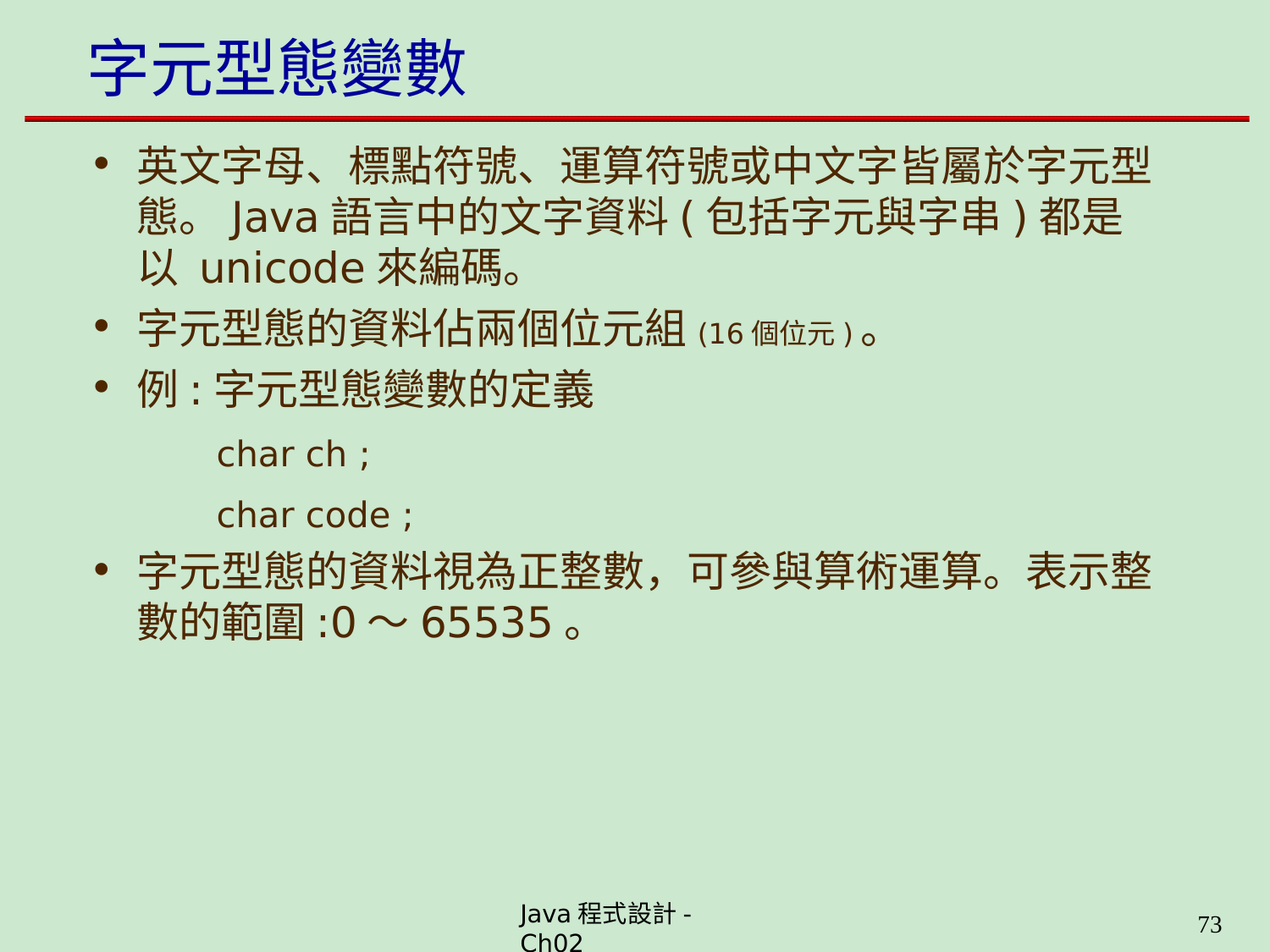

# 字元型態變數
英文字母、標點符號、運算符號或中文字皆屬於字元型 態。Java語言中的文字資料(包括字元與字串)都是以 unicode來編碼。
字元型態的資料佔兩個位元組(16個位元)。
例:字元型態變數的定義
char ch ;
char code ;
字元型態的資料視為正整數，可參與算術運算。表示整 數的範圍:0～65535。
Java程式設計-Ch02
73